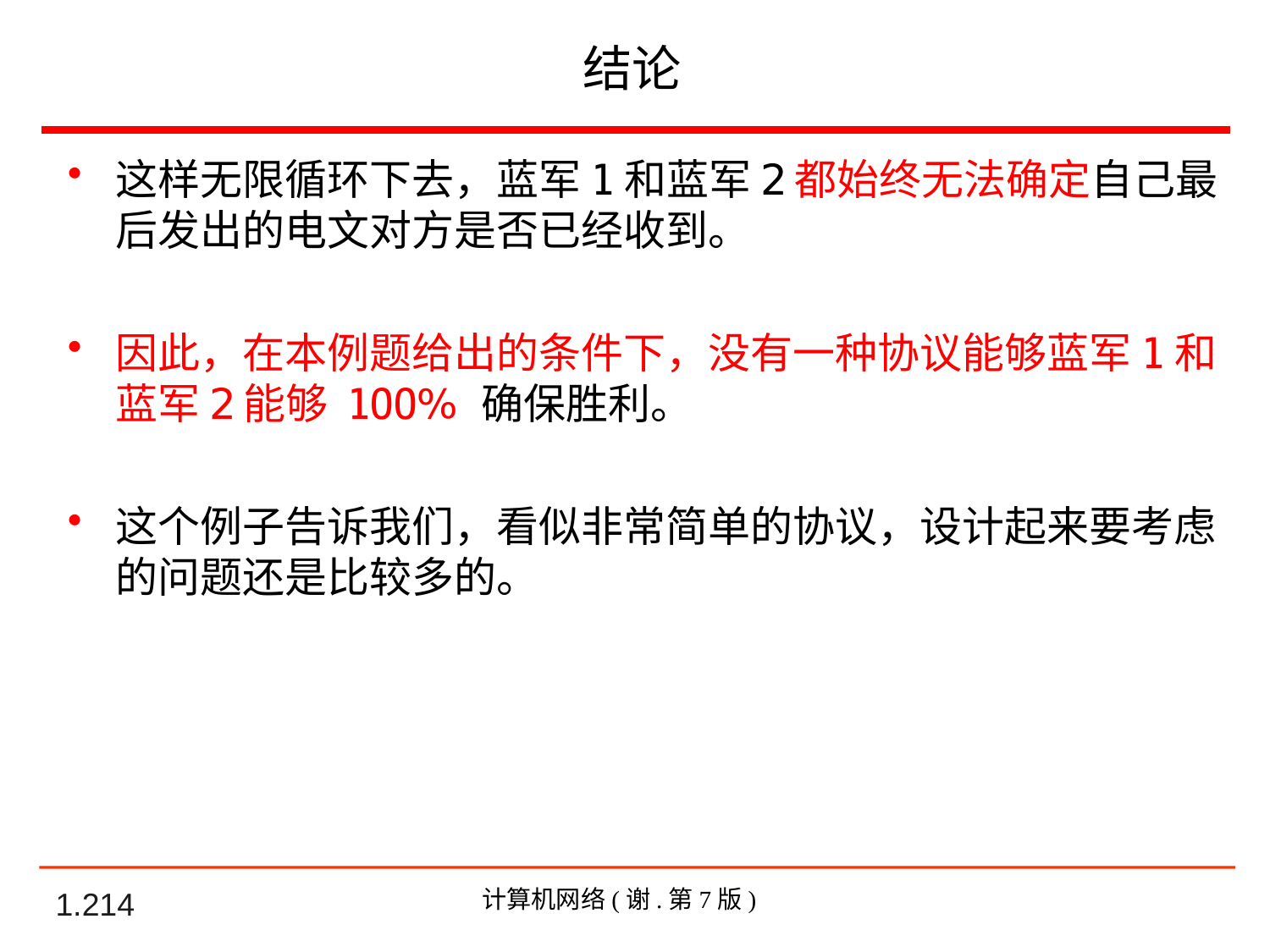

结论
这样无限循环下去，蓝军1和蓝军2都始终无法确定自己最后发出的电文对方是否已经收到。

因此，在本例题给出的条件下，没有一种协议能够蓝军1和蓝军2能够 100% 确保胜利。

这个例子告诉我们，看似非常简单的协议，设计起来要考虑的问题还是比较多的。